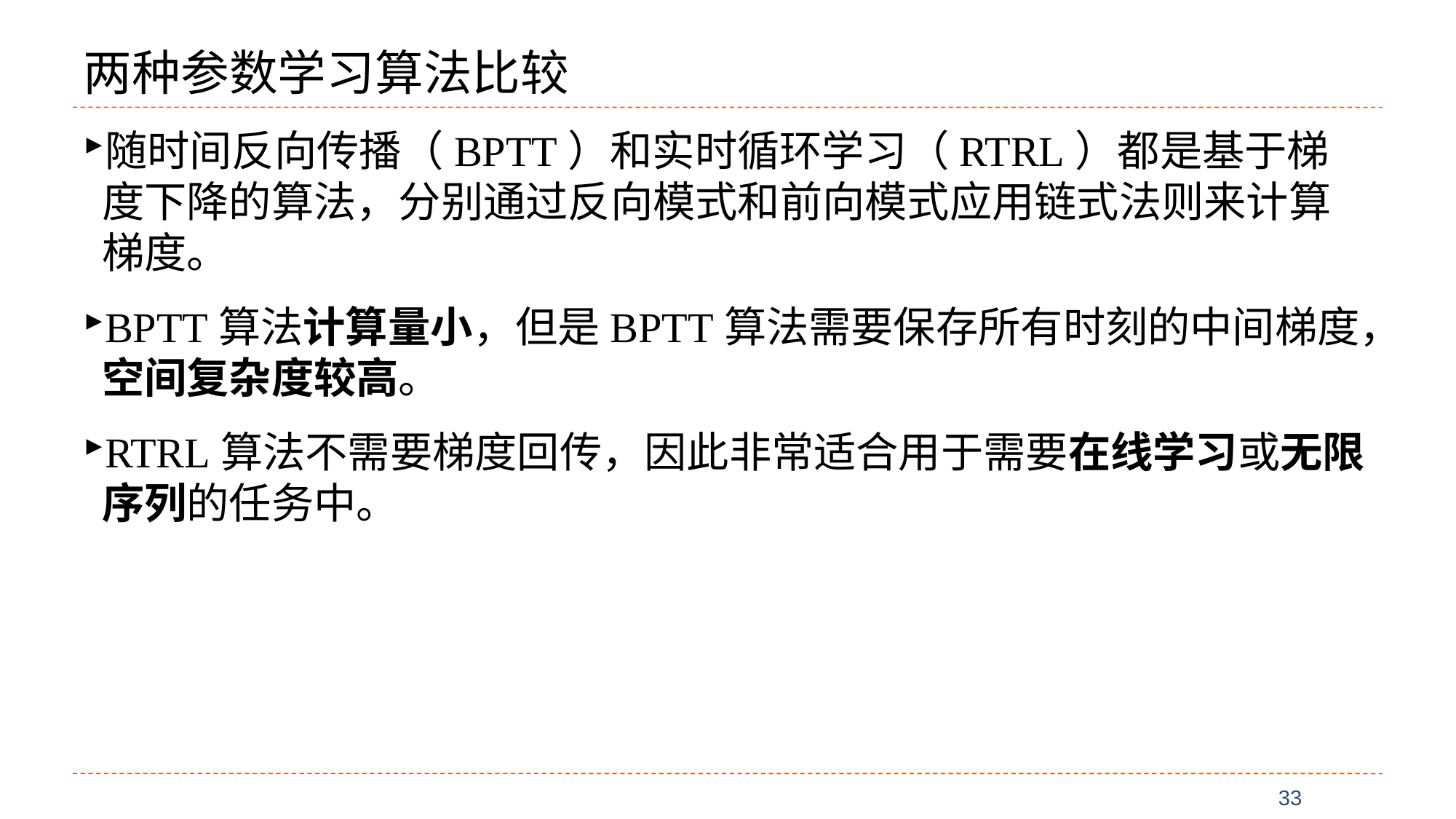

# 两种参数学习算法比较
随时间反向传播（BPTT）和实时循环学习（RTRL）都是基于梯度下降的算法，分别通过反向模式和前向模式应用链式法则来计算梯度。
BPTT算法计算量小，但是BPTT算法需要保存所有时刻的中间梯度，空间复杂度较高。
RTRL算法不需要梯度回传，因此非常适合用于需要在线学习或无限序列的任务中。